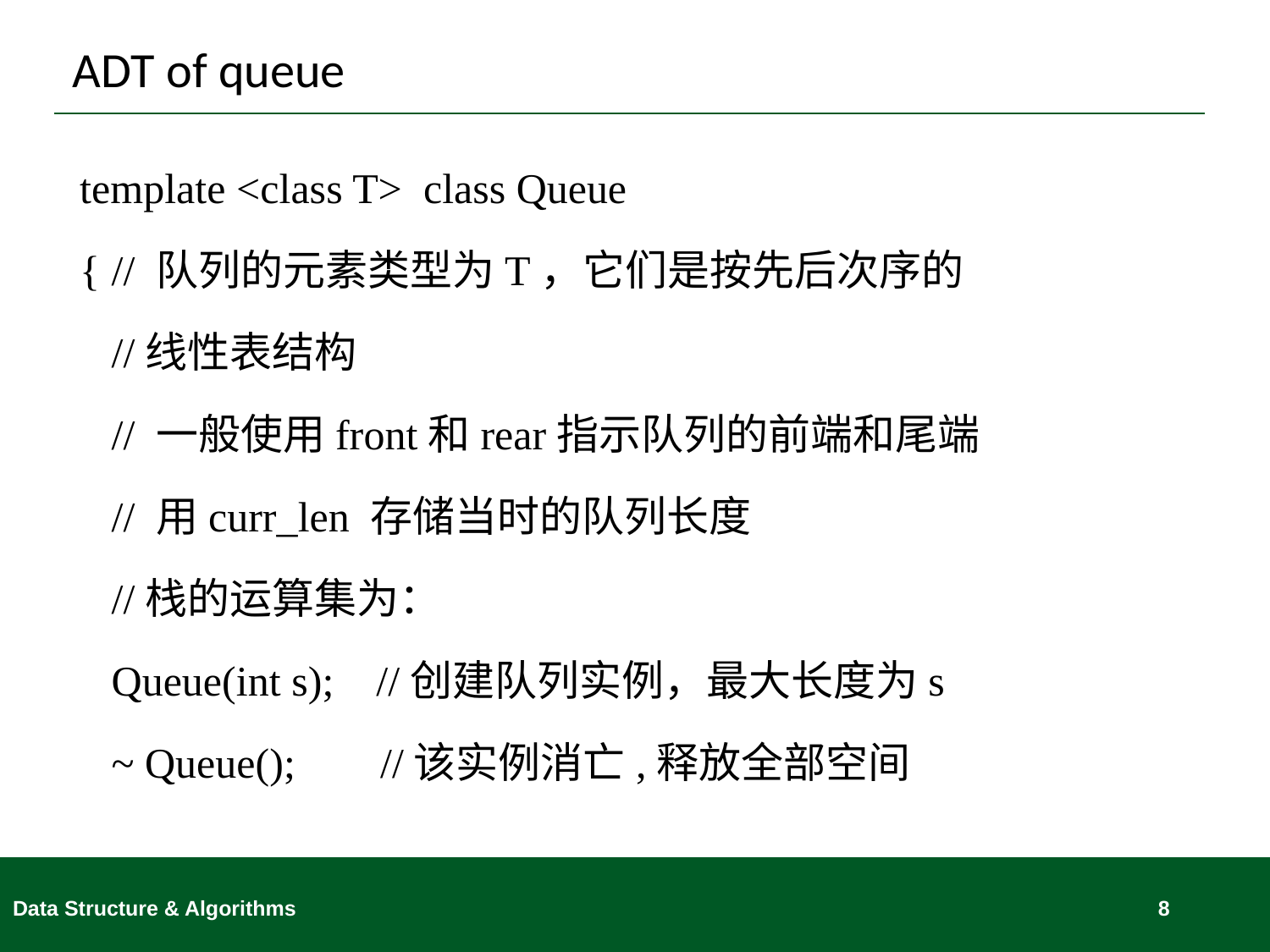

# ADT of queue
template <class T>  class Queue
{	// 队列的元素类型为T，它们是按先后次序的
	//线性表结构
	// 一般使用front和rear指示队列的前端和尾端
	// 用curr_len 存储当时的队列长度
 	//栈的运算集为：
 	Queue(int s);    //创建队列实例，最大长度为s
   ~ Queue();        //该实例消亡,释放全部空间
Data Structure & Algorithms
8